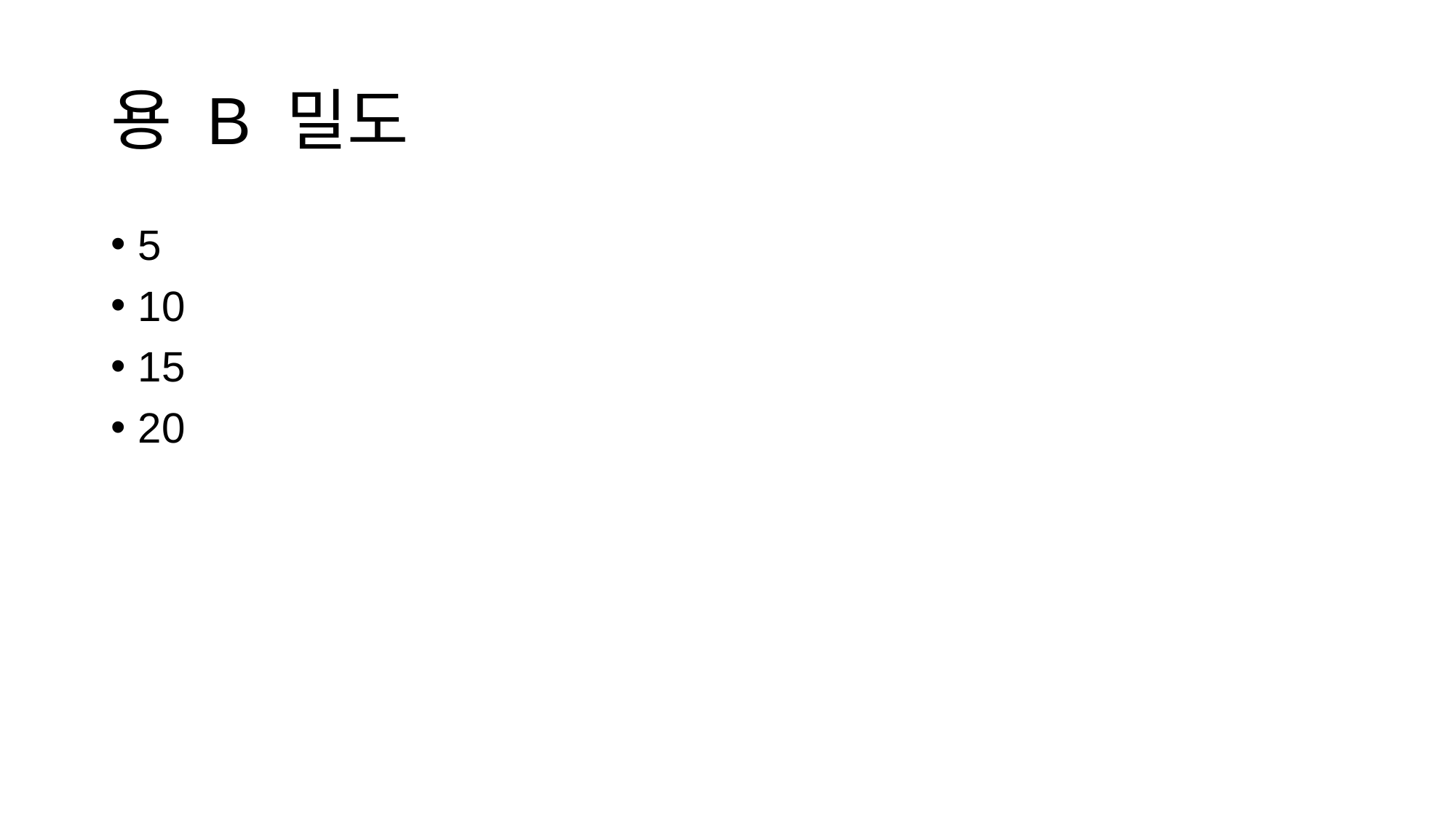

# 용 B 밀도
5
10
15
20